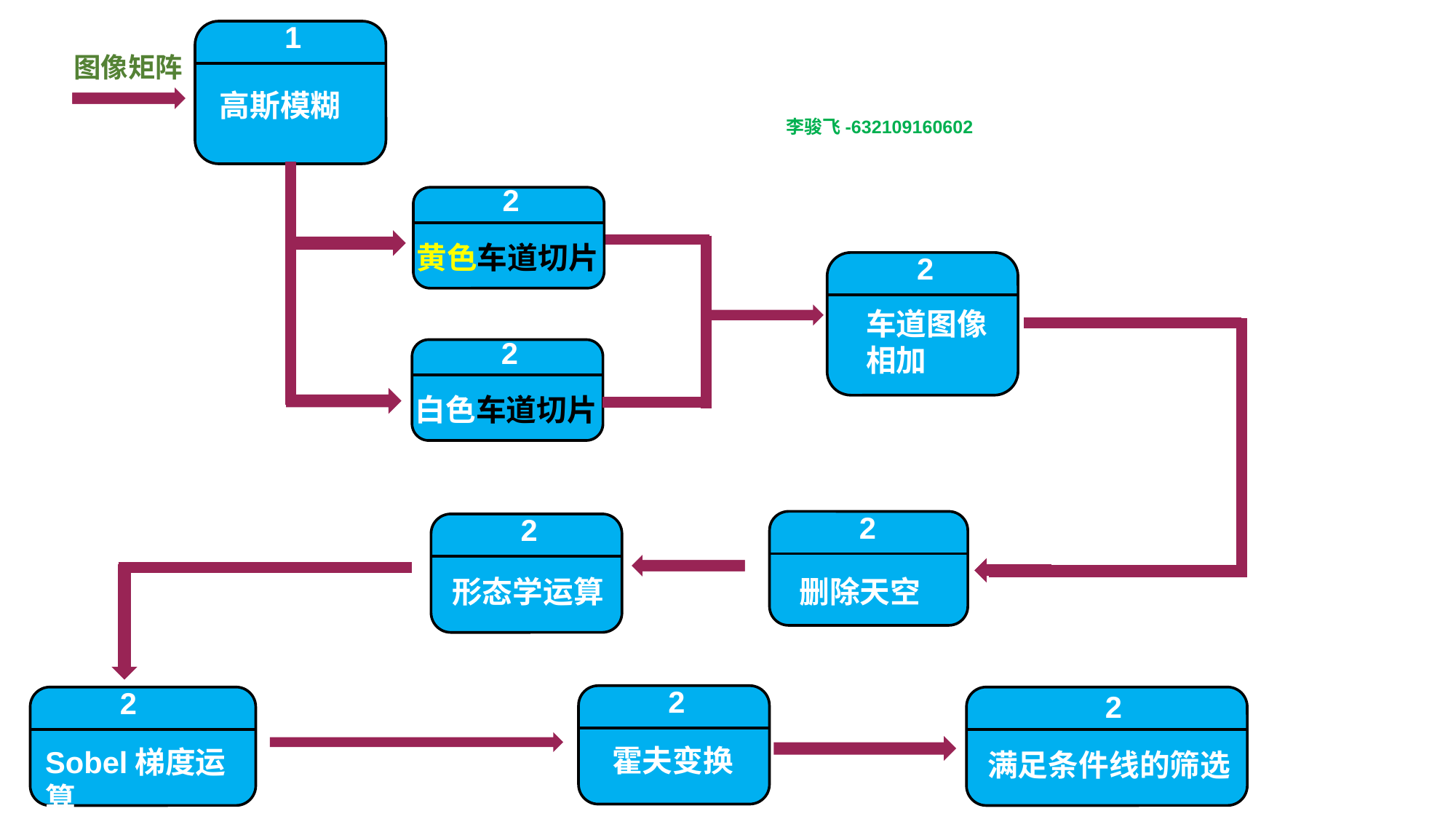

1

图像矩阵
高斯模糊

李骏飞-632109160602
2

黄色车道切片
2

车道图像相加

2

白色车道切片

2
2

形态学运算
删除天空

2
2
2

霍夫变换

Sobel梯度运算
满足条件线的筛选